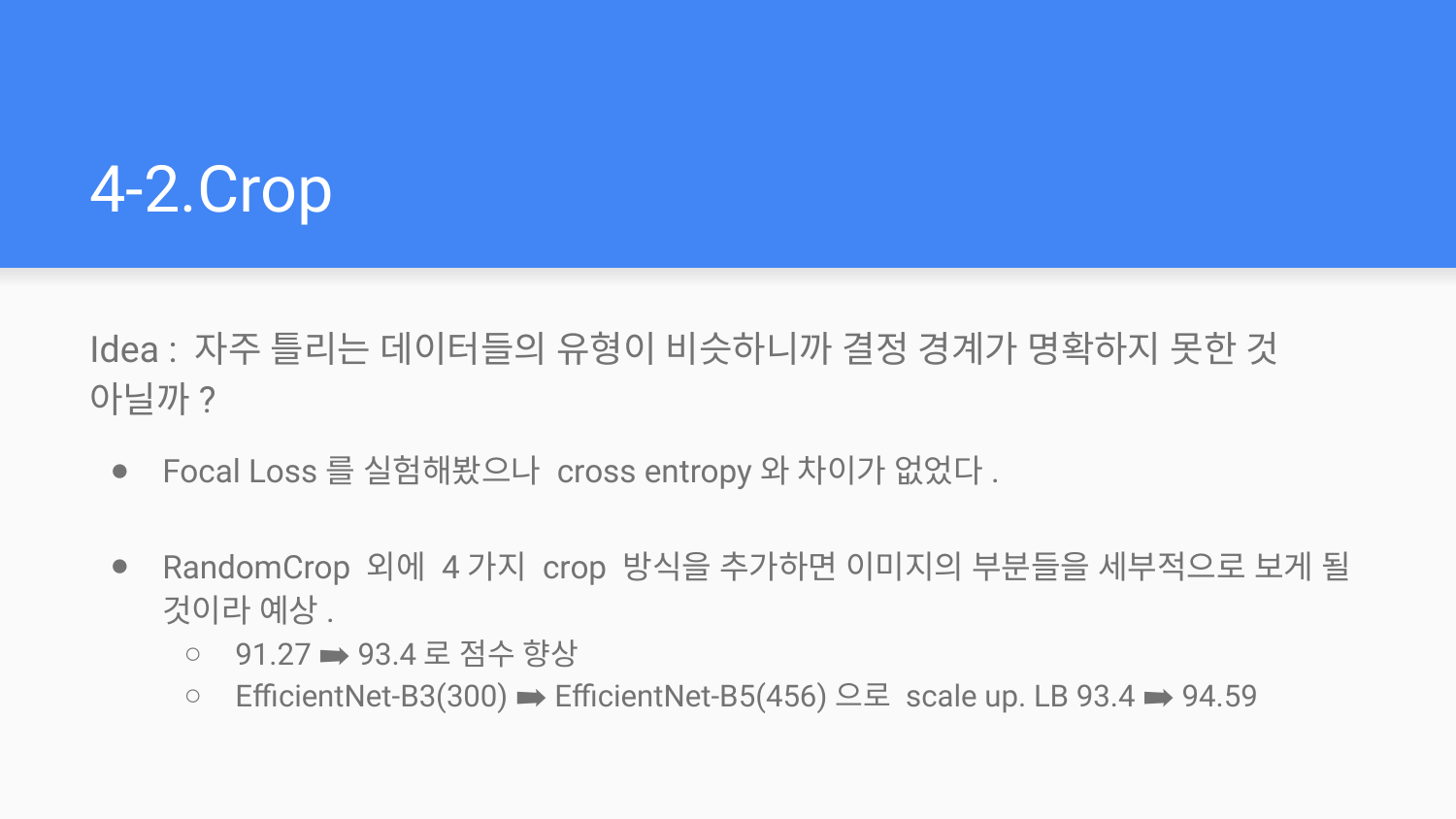

# 4-2.Crop
Idea : 자주 틀리는 데이터들의 유형이 비슷하니까 결정 경계가 명확하지 못한 것 아닐까?
Focal Loss를 실험해봤으나 cross entropy와 차이가 없었다.

RandomCrop 외에 4가지 crop 방식을 추가하면 이미지의 부분들을 세부적으로 보게 될 것이라 예상.
91.27 ➡️ 93.4로 점수 향상
EfficientNet-B3(300) ➡️ EfficientNet-B5(456)으로 scale up. LB 93.4 ➡️ 94.59